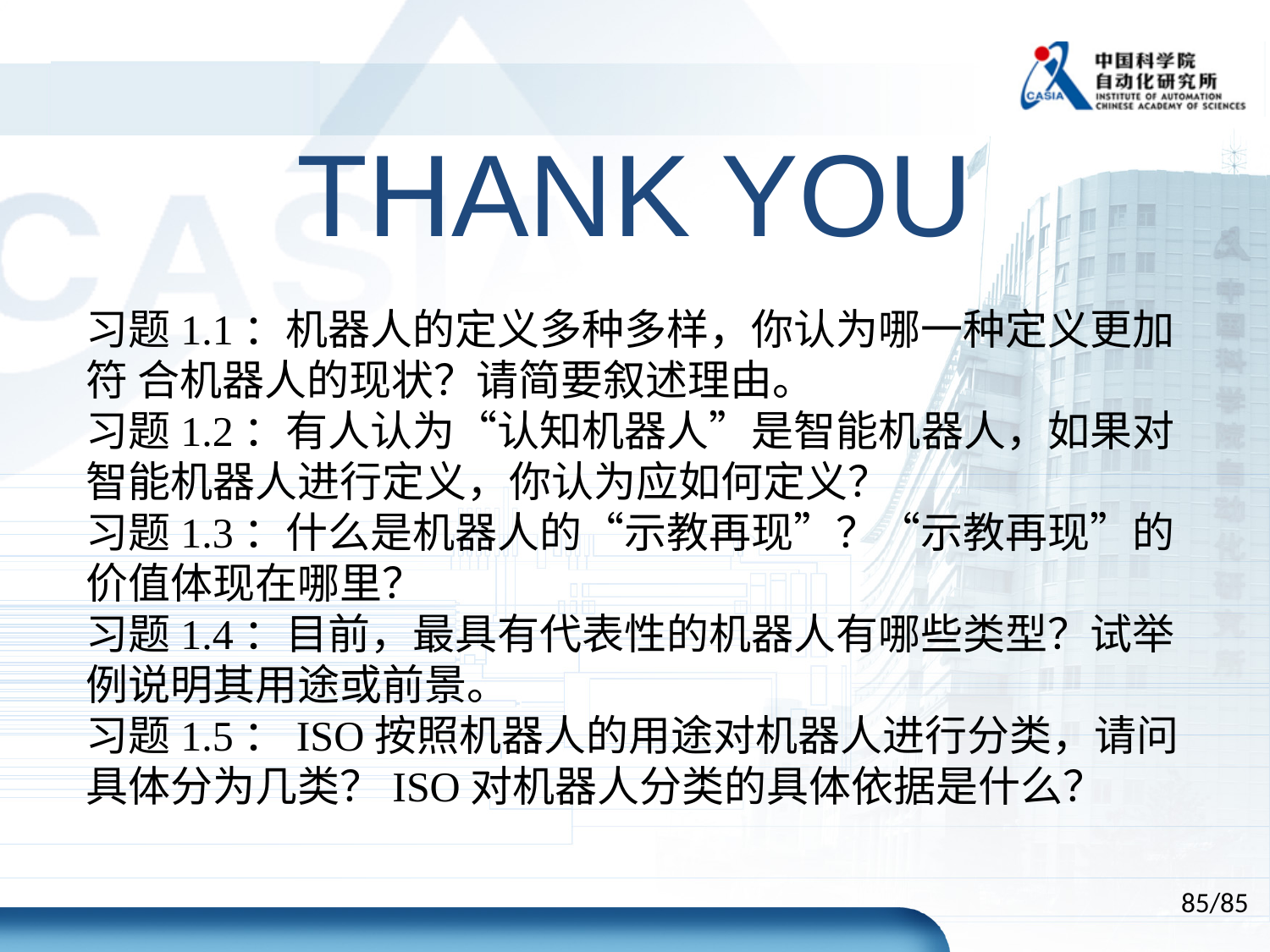

# THANK YOU
习题1.1：机器人的定义多种多样，你认为哪一种定义更加符 合机器人的现状？请简要叙述理由。
习题1.2：有人认为“认知机器人”是智能机器人，如果对智能机器人进行定义，你认为应如何定义？
习题1.3：什么是机器人的“示教再现”？“示教再现”的价值体现在哪里？
习题1.4：目前，最具有代表性的机器人有哪些类型？试举例说明其用途或前景。
习题1.5：ISO按照机器人的用途对机器人进行分类，请问具体分为几类？ISO对机器人分类的具体依据是什么？
85/85